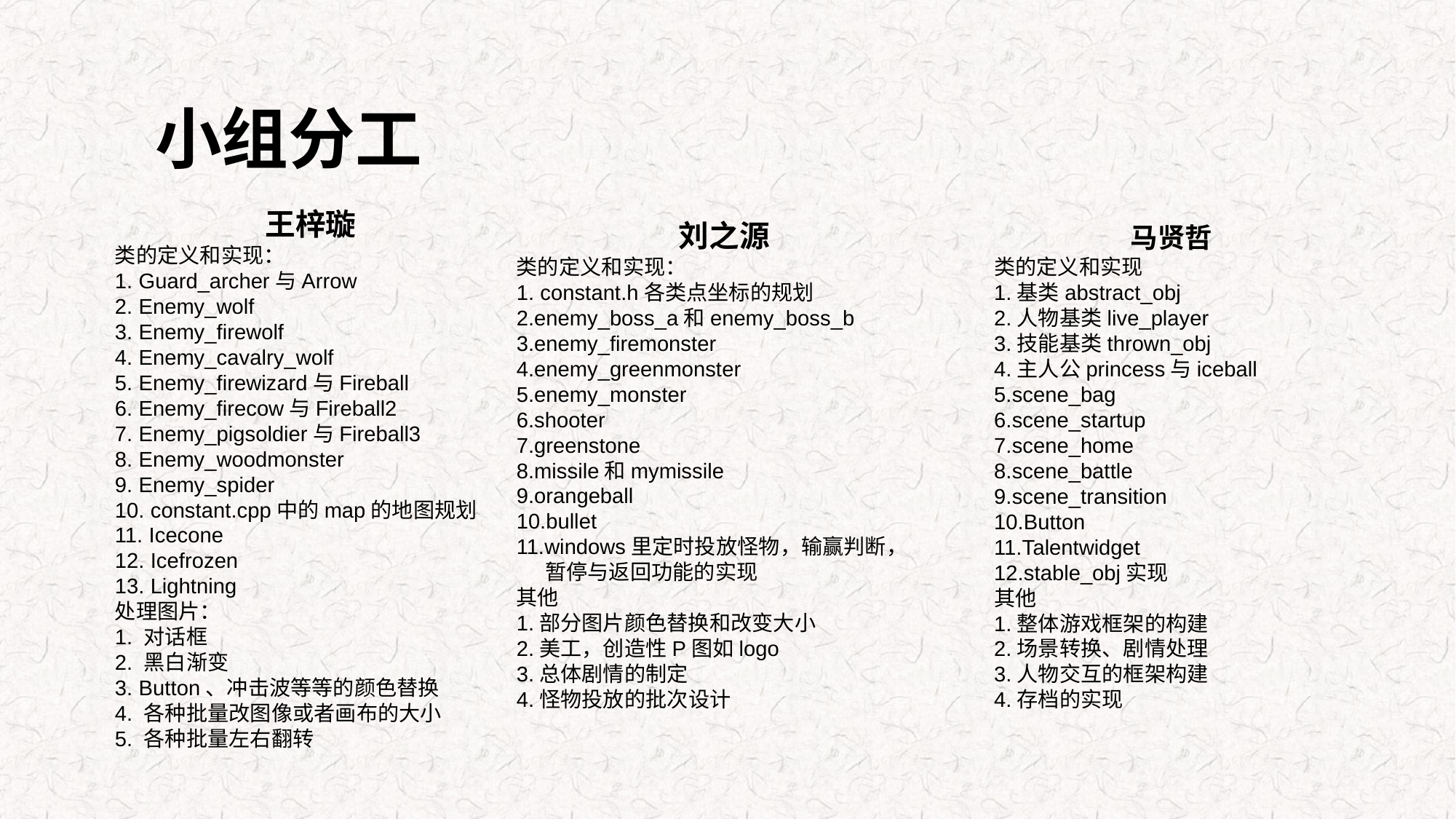

小组分工
王梓璇
类的定义和实现：
1. Guard_archer与Arrow
2. Enemy_wolf
3. Enemy_firewolf
4. Enemy_cavalry_wolf
5. Enemy_firewizard与Fireball
6. Enemy_firecow与Fireball2
7. Enemy_pigsoldier与Fireball3
8. Enemy_woodmonster
9. Enemy_spider
10. constant.cpp中的map的地图规划
11. Icecone
12. Icefrozen
13. Lightning
处理图片：
1. 对话框
2. 黑白渐变
3. Button、冲击波等等的颜色替换
4. 各种批量改图像或者画布的大小
5. 各种批量左右翻转
刘之源
类的定义和实现：
1. constant.h各类点坐标的规划
2.enemy_boss_a和enemy_boss_b
3.enemy_firemonster
4.enemy_greenmonster
5.enemy_monster
6.shooter
7.greenstone
8.missile和mymissile
9.orangeball
10.bullet
11.windows里定时投放怪物，输赢判断，
     暂停与返回功能的实现
其他
1.部分图片颜色替换和改变大小
2.美工，创造性P图如logo
3.总体剧情的制定
4.怪物投放的批次设计
马贤哲
类的定义和实现
1.基类abstract_obj
2.人物基类live_player
3.技能基类thrown_obj
4.主人公princess与iceball
5.scene_bag
6.scene_startup
7.scene_home
8.scene_battle
9.scene_transition
10.Button
11.Talentwidget
12.stable_obj实现
其他
1.整体游戏框架的构建
2.场景转换、剧情处理
3.人物交互的框架构建
4.存档的实现